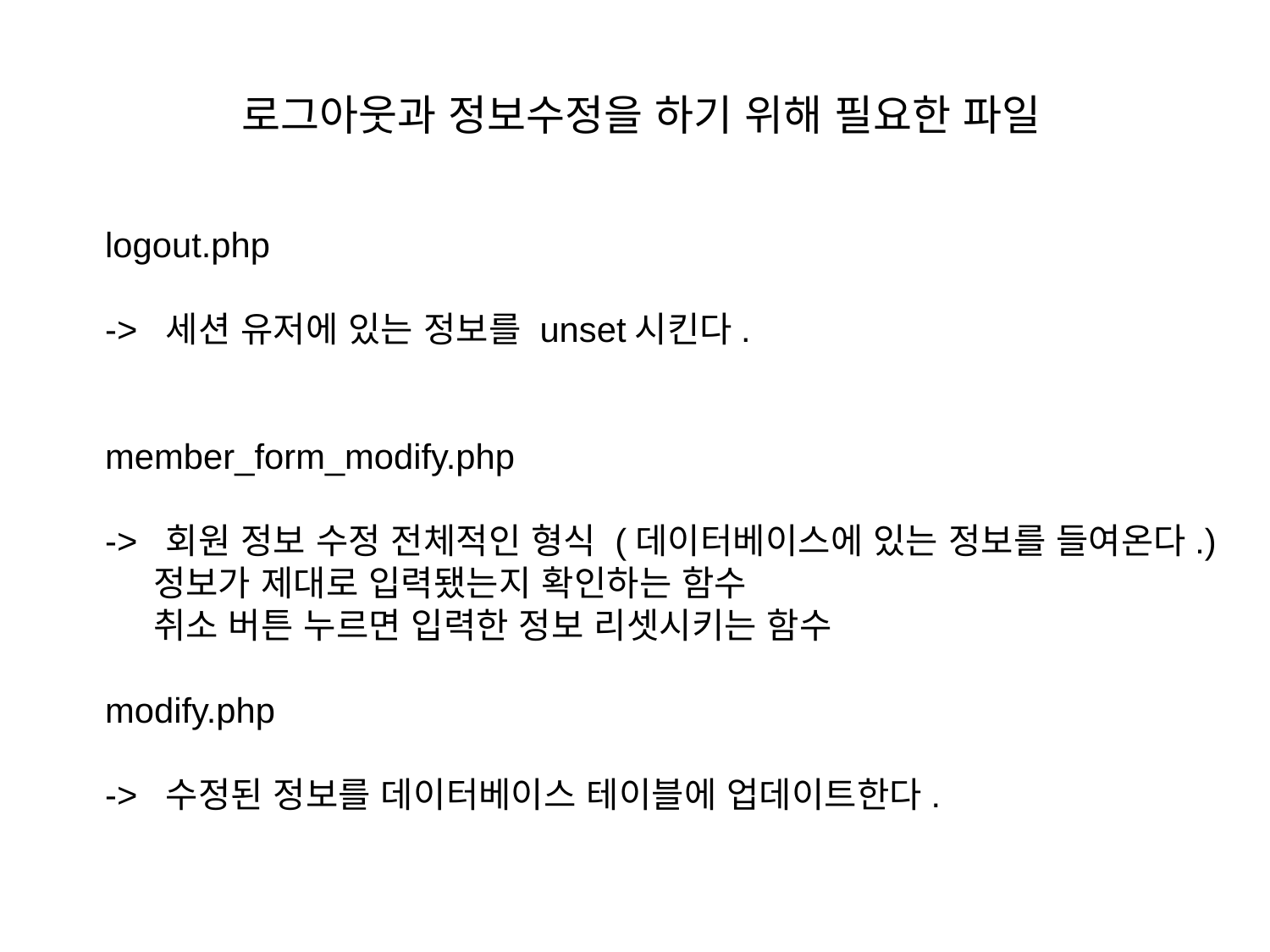

로그아웃과 정보수정을 하기 위해 필요한 파일
logout.php

->  세션 유저에 있는 정보를 unset시킨다.

member_form_modify.php

->  회원 정보 수정 전체적인 형식 (데이터베이스에 있는 정보를 들여온다.)
    정보가 제대로 입력됐는지 확인하는 함수
    취소 버튼 누르면 입력한 정보 리셋시키는 함수

modify.php

->  수정된 정보를 데이터베이스 테이블에 업데이트한다.